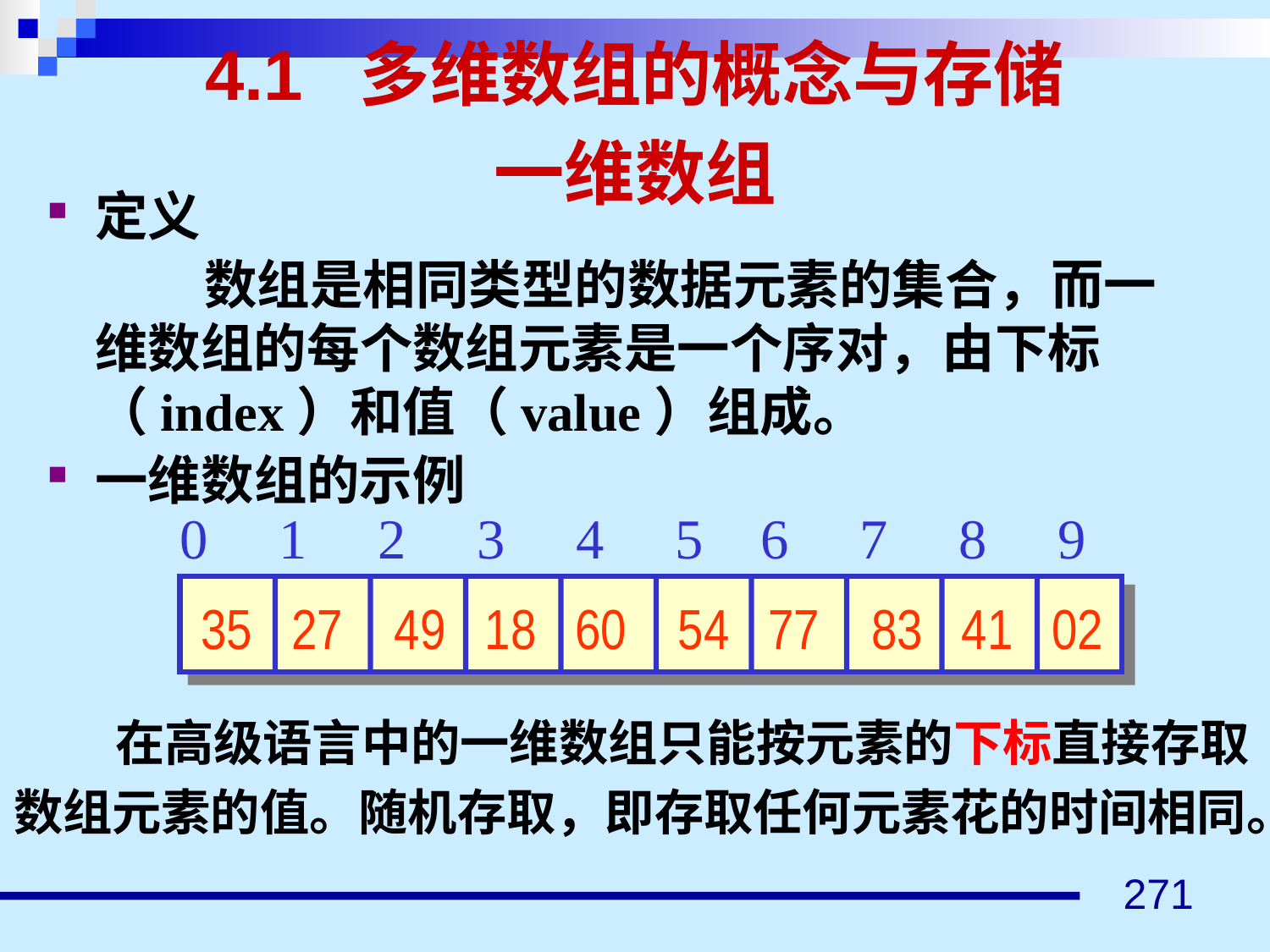

# 4.1  多维数组的概念与存储
一维数组
定义
	        数组是相同类型的数据元素的集合，而一维数组的每个数组元素是一个序对，由下标（index）和值（value）组成。
一维数组的示例

0     1     2     3     4     5    6     7     8     9

35   27    49   18   60    54   77    83   41   02
        在高级语言中的一维数组只能按元素的下标直接存取
数组元素的值。随机存取，即存取任何元素花的时间相同。

271